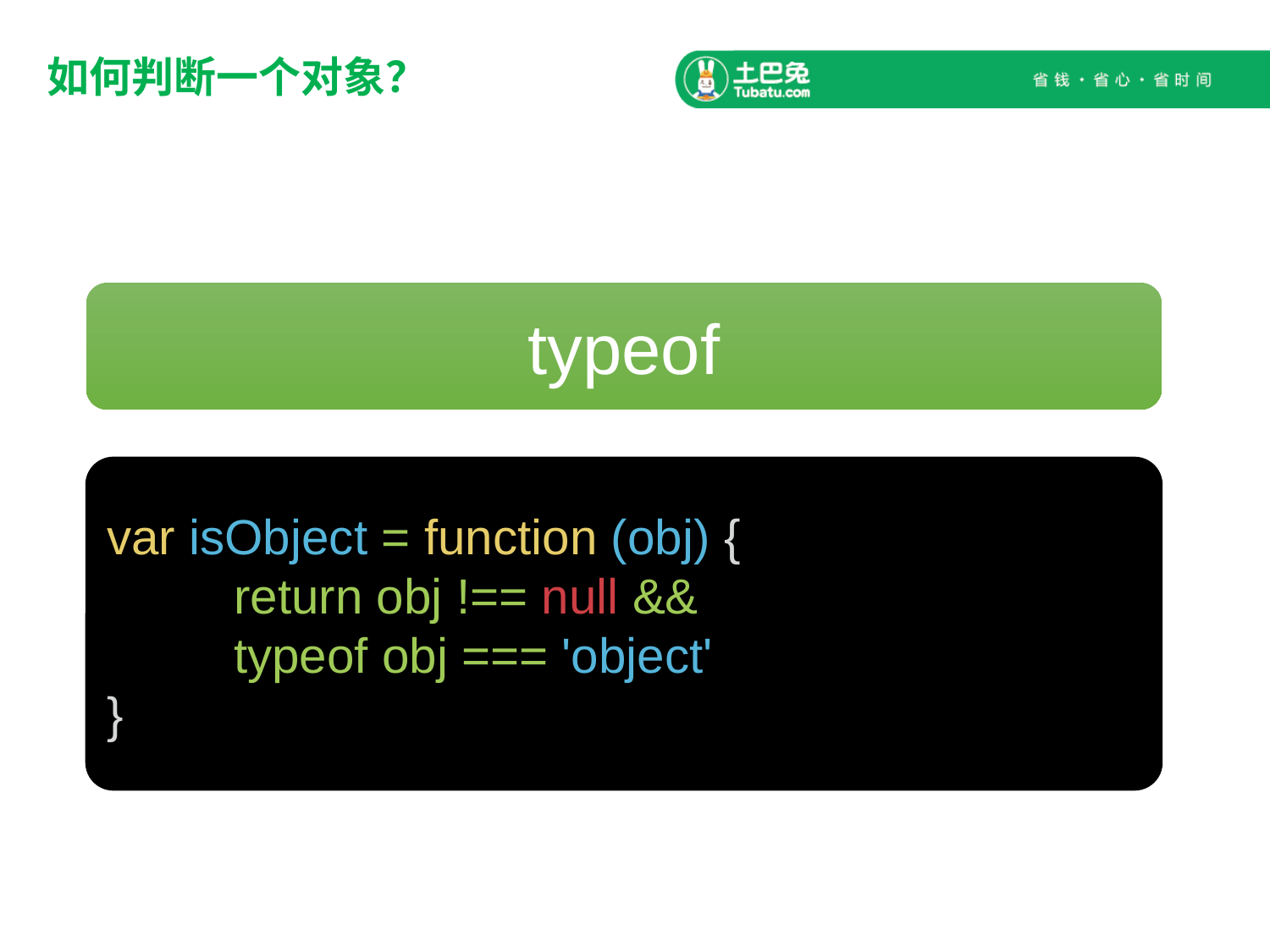

# 如何判断一个对象？

typeof
var isObject = function (obj) {
	return obj !== null &&
	typeof obj === 'object'
}